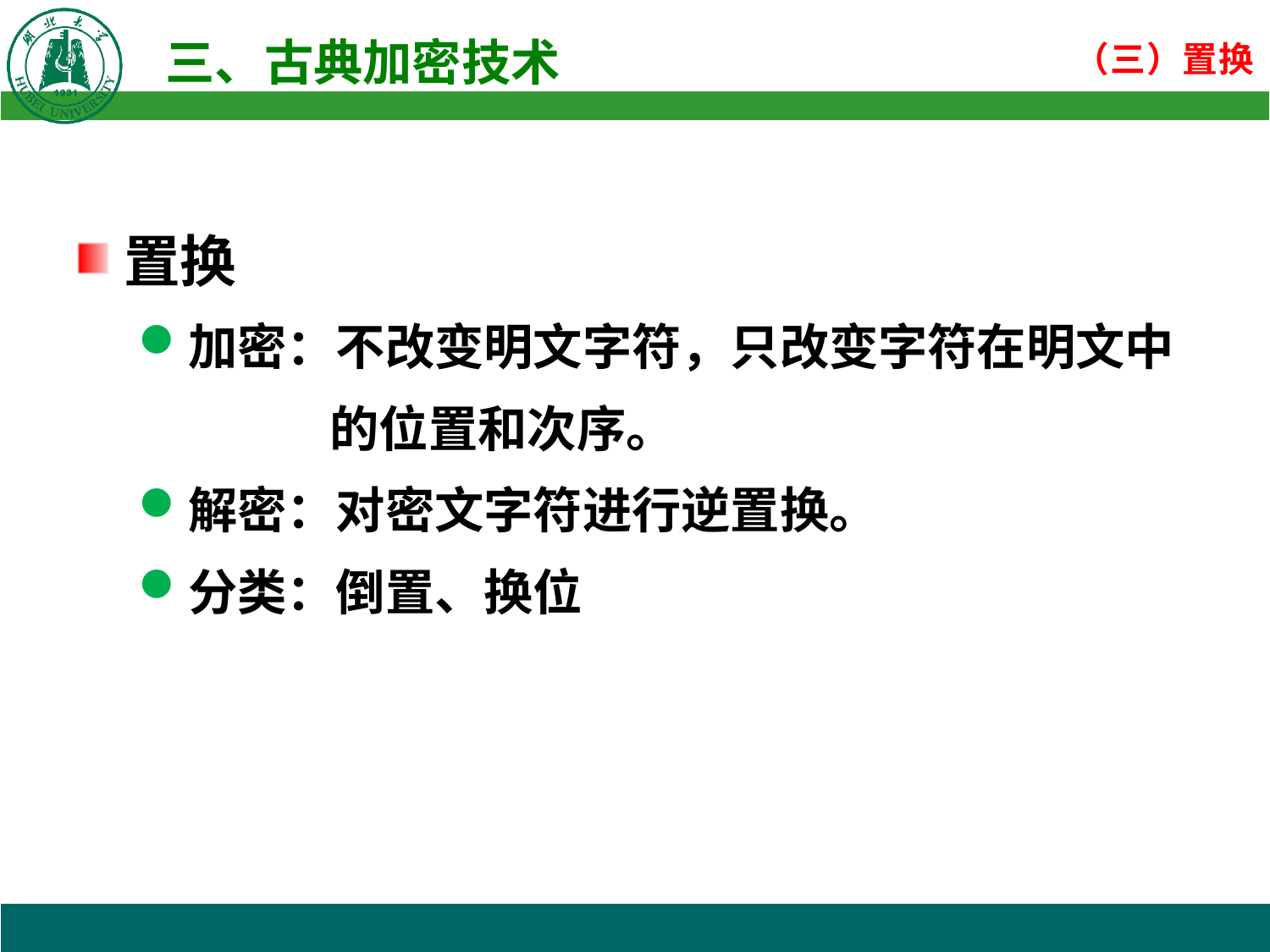

置换
加密：不改变明文字符，只改变字符在明文中
                的位置和次序。
解密：对密文字符进行逆置换。
分类：倒置、换位